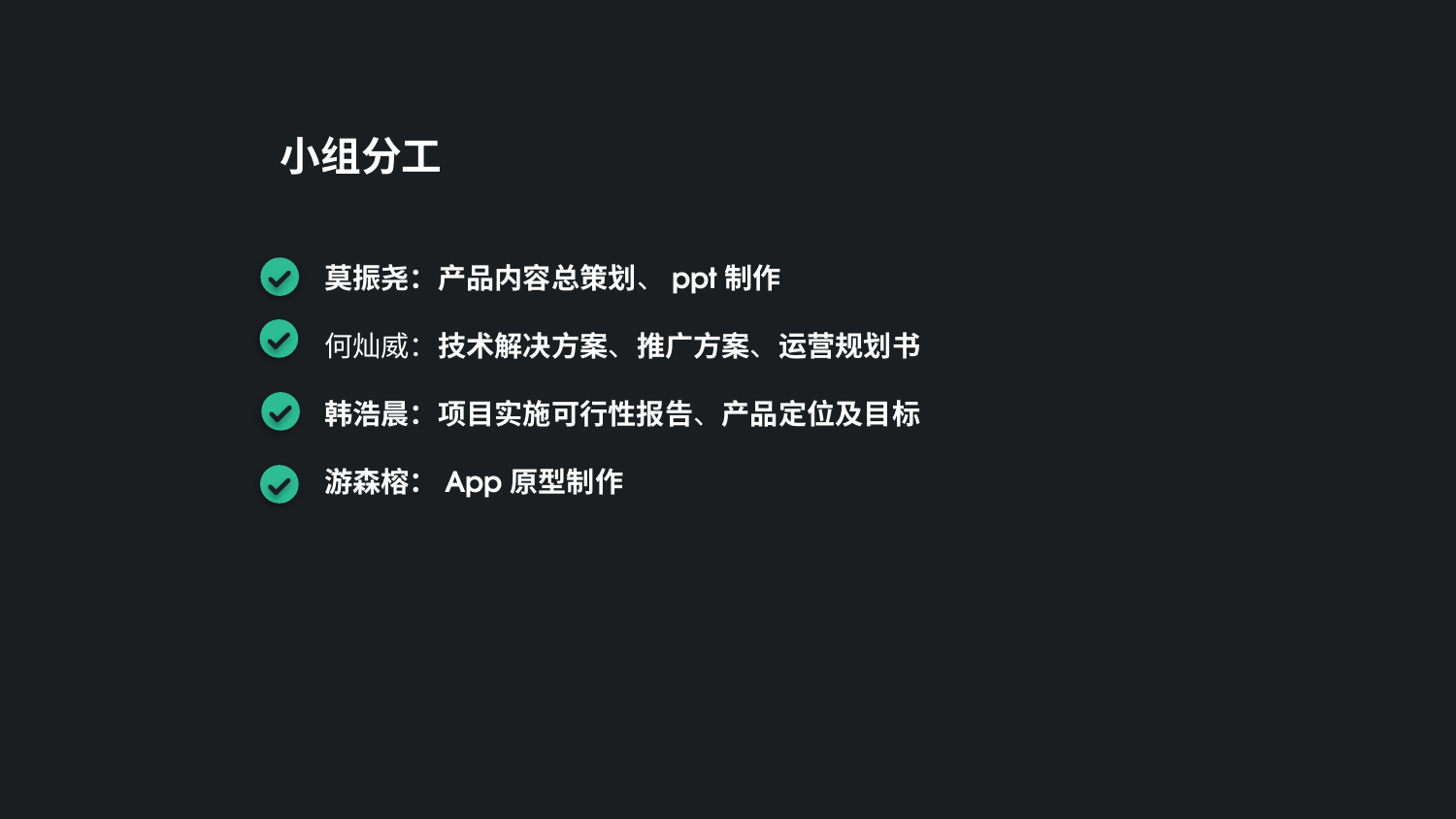

小组分工
莫振尧：产品内容总策划、ppt制作

何灿威：技术解决方案、推广方案、运营规划书

韩浩晨：项目实施可行性报告、产品定位及目标

游森榕：App原型制作